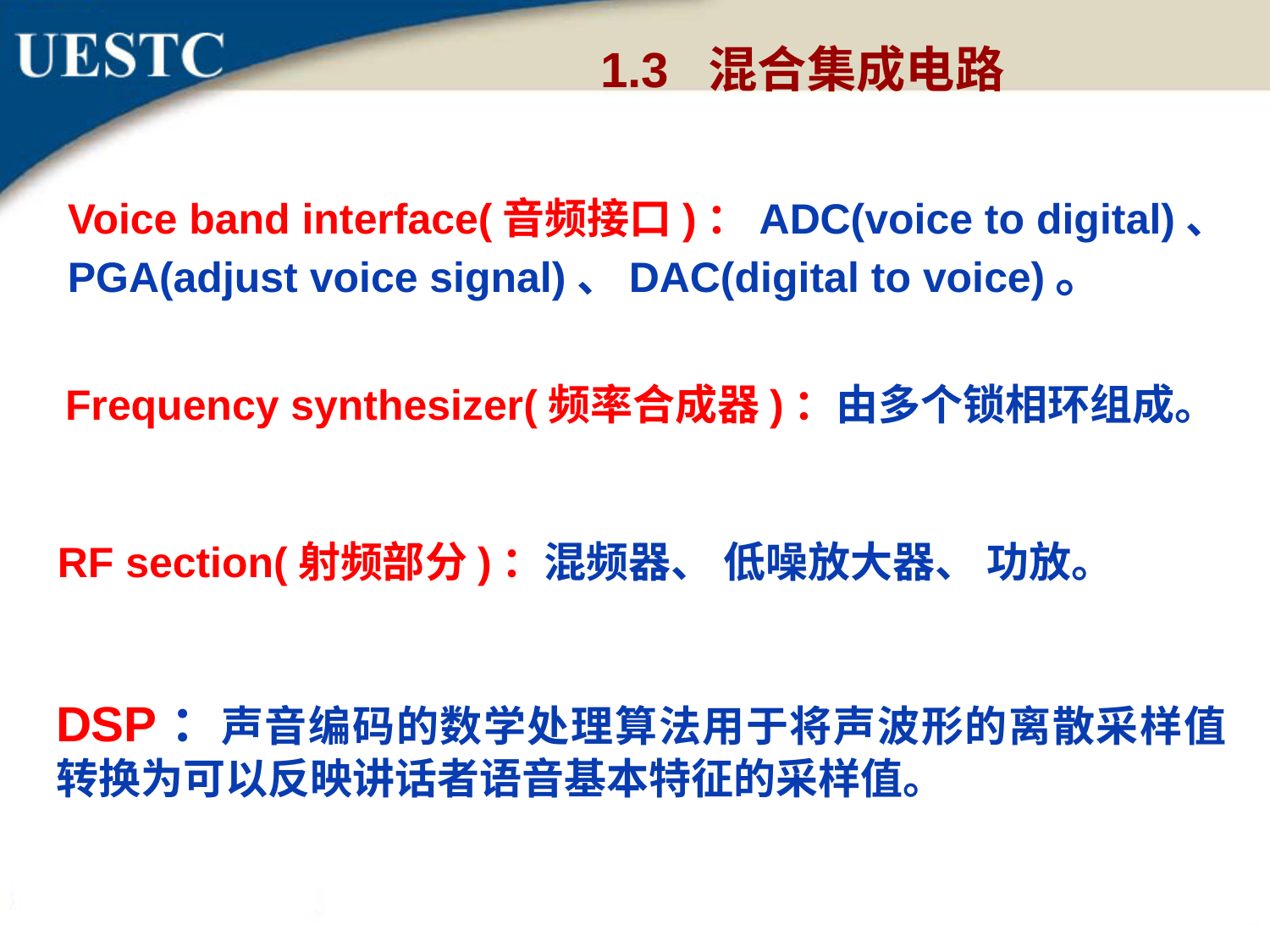

1.3  混合集成电路
Voice band interface(音频接口)：ADC(voice to digital)、PGA(adjust voice signal)、DAC(digital to voice)。
Frequency synthesizer(频率合成器)：由多个锁相环组成。
RF section(射频部分)：混频器、 低噪放大器、 功放。
DSP：声音编码的数学处理算法用于将声波形的离散采样值转换为可以反映讲话者语音基本特征的采样值。